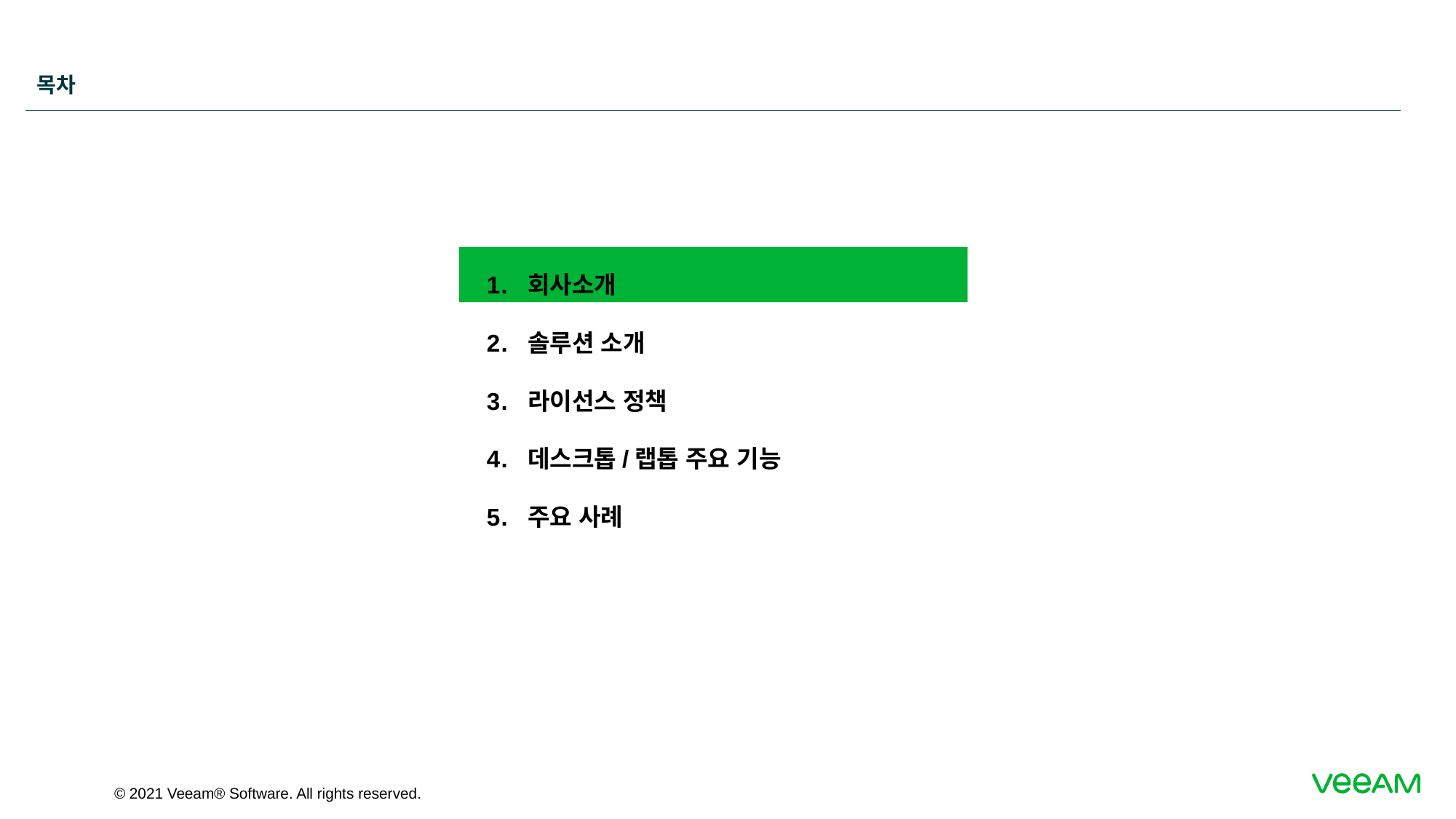

# 목차
회사소개
솔루션 소개
라이선스 정책
데스크톱/랩톱 주요 기능
주요 사례